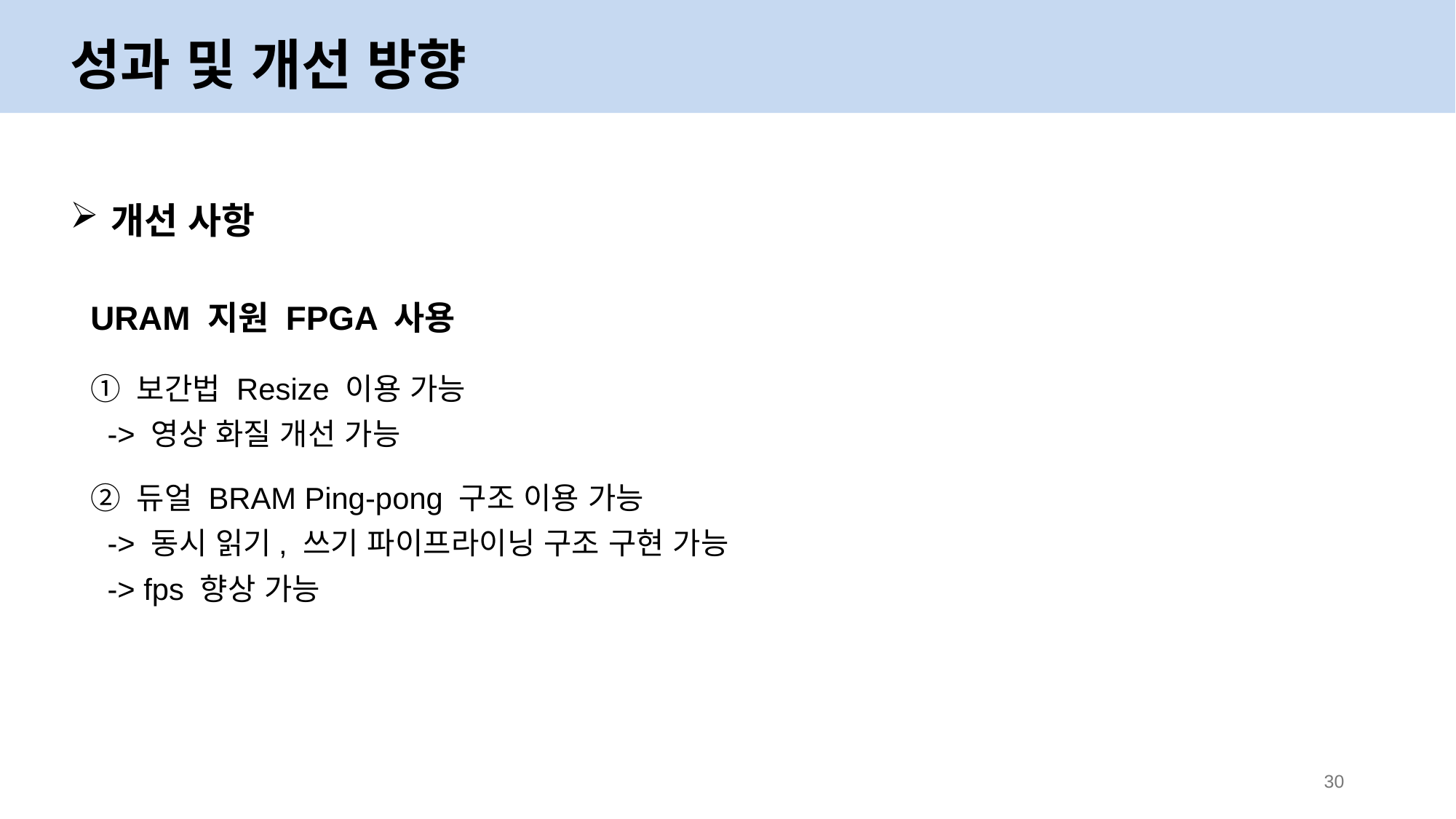

성과 및 개선 방향
개선 사항
URAM 지원 FPGA 사용

① 보간법 Resize 이용 가능

  -> 영상 화질 개선 가능

② 듀얼 BRAM Ping-pong 구조 이용 가능

  -> 동시 읽기, 쓰기 파이프라이닝 구조 구현 가능

  -> fps 향상 가능
30